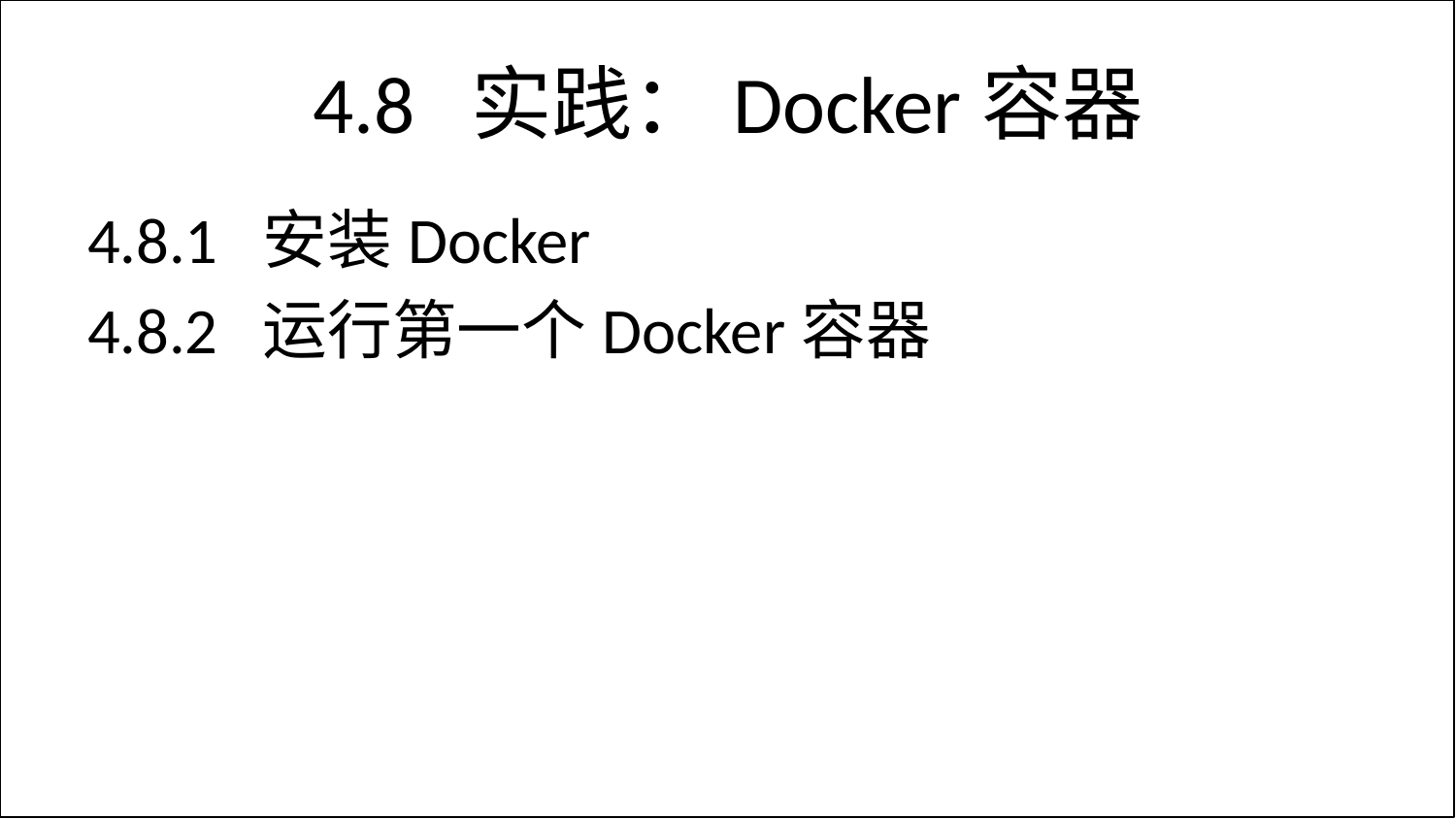

# 4.8  实践：Docker容器
4.8.1  安装Docker
4.8.2  运行第一个Docker容器